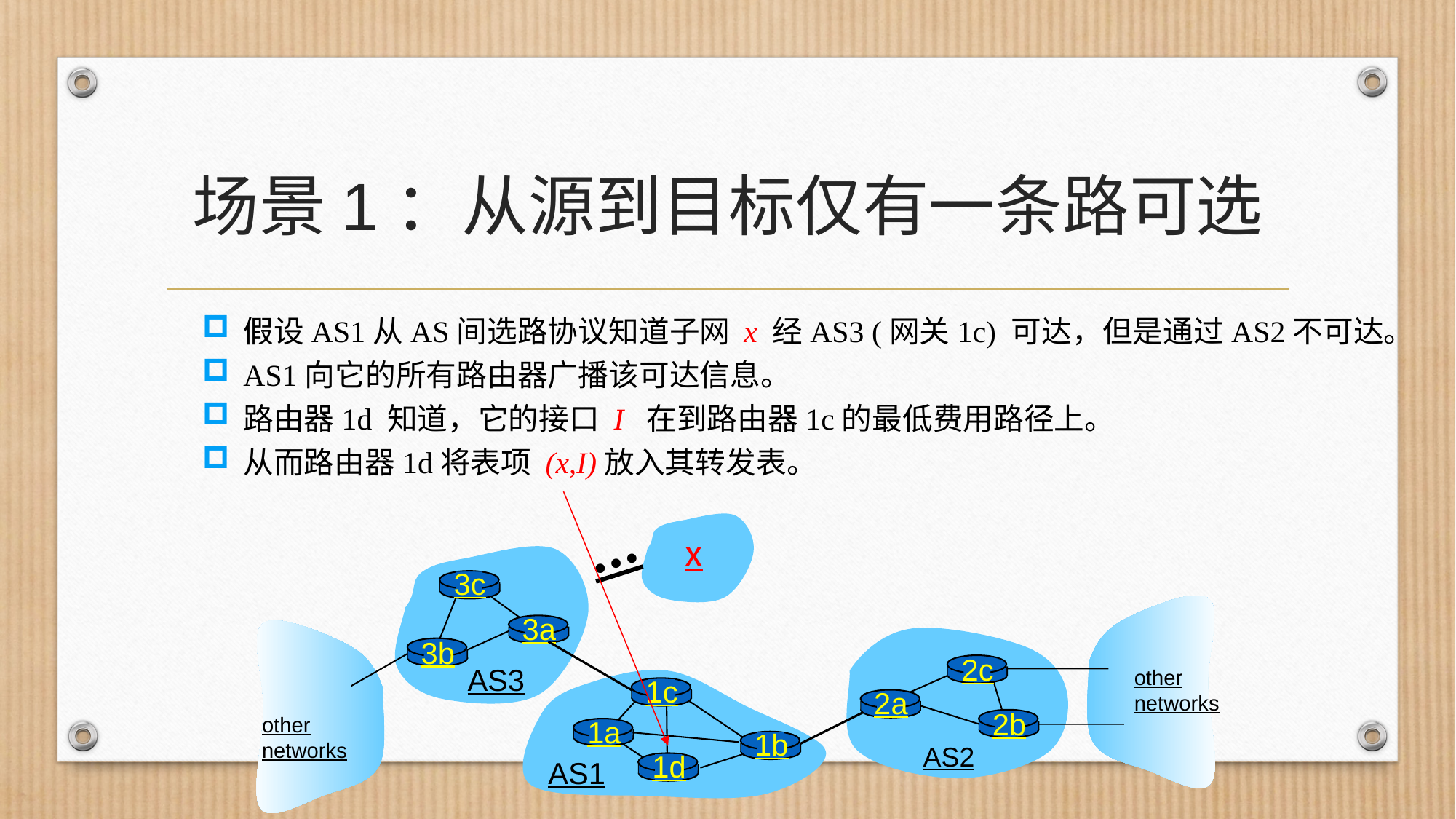

# 场景1：从源到目标仅有一条路可选
假设AS1从AS间选路协议知道子网 x 经AS3 (网关1c) 可达，但是通过AS2不可达。
AS1向它的所有路由器广播该可达信息。
路由器1d 知道，它的接口 I  在到路由器1c的最低费用路径上。
从而路由器1d将表项 (x,I)放入其转发表。

…

x

3c

3a

3b

2c

AS3
other
networks

1c

1a

1b

1d

AS1

2a

2b

other
networks

AS2